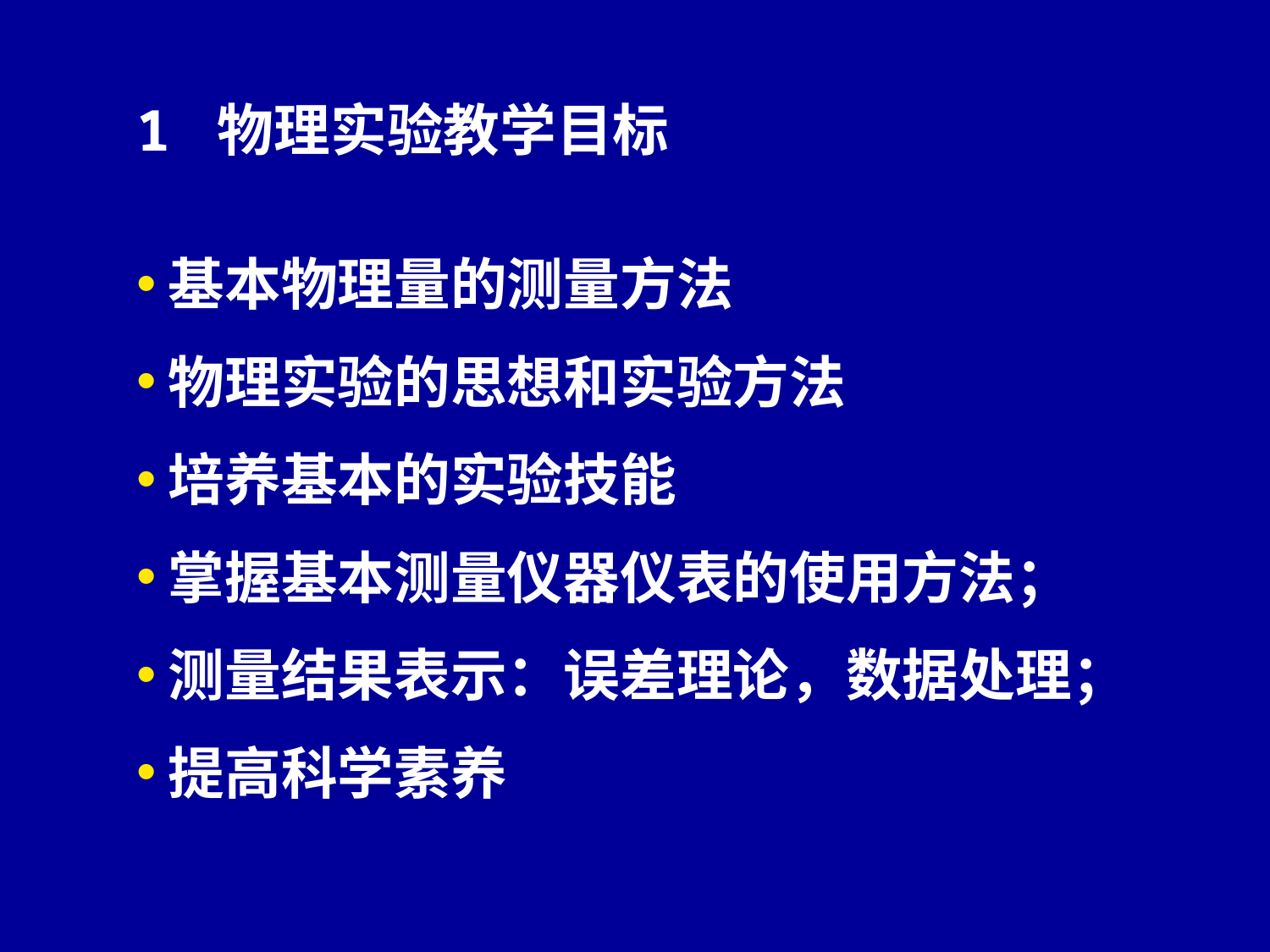

1 物理实验教学目标

基本物理量的测量方法
物理实验的思想和实验方法
培养基本的实验技能
掌握基本测量仪器仪表的使用方法；
测量结果表示：误差理论，数据处理；
提高科学素养